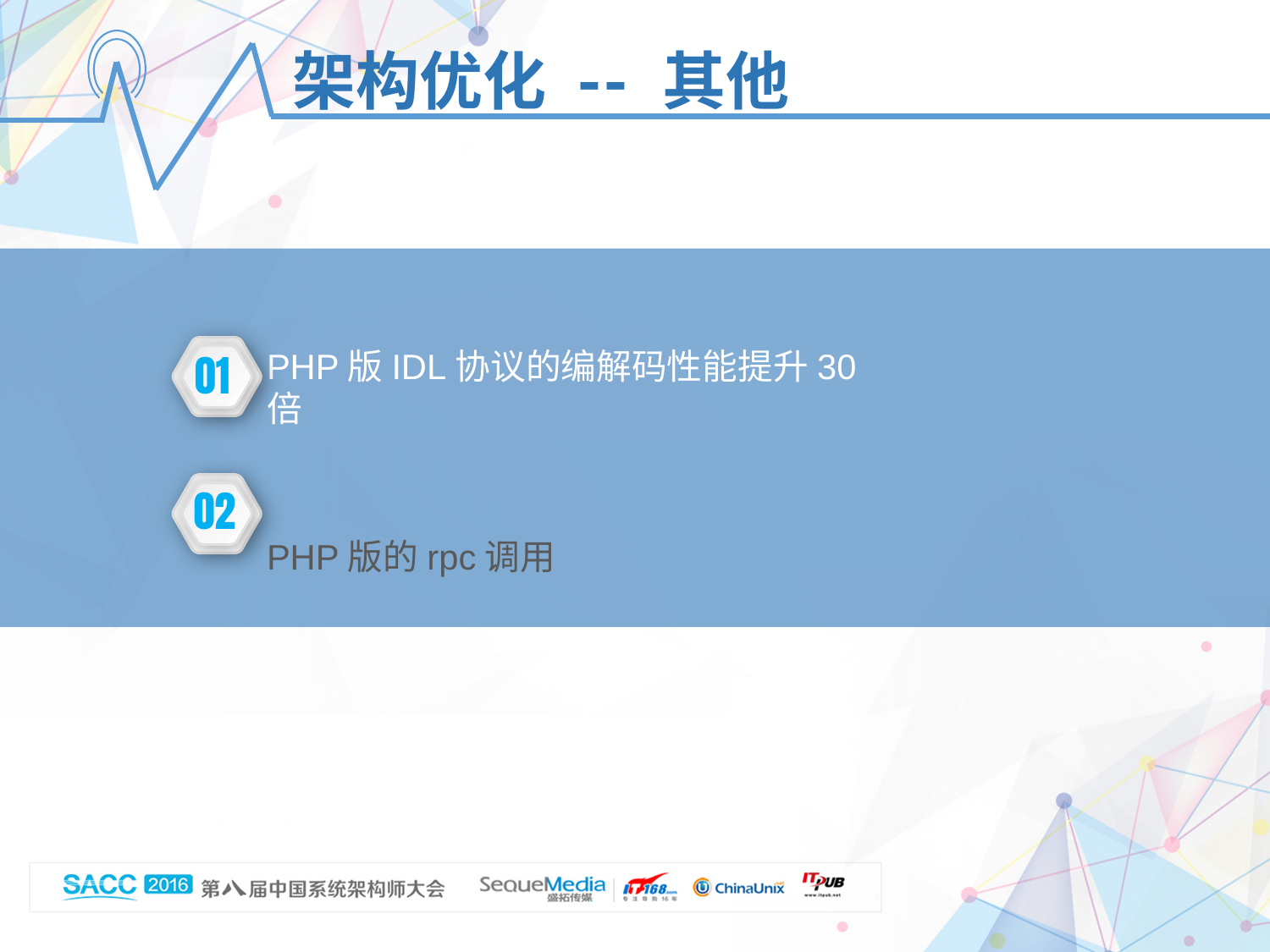

架构优化 -- 其他

PHP版IDL协议的编解码性能提升30倍

PHP版的rpc调用
01

02